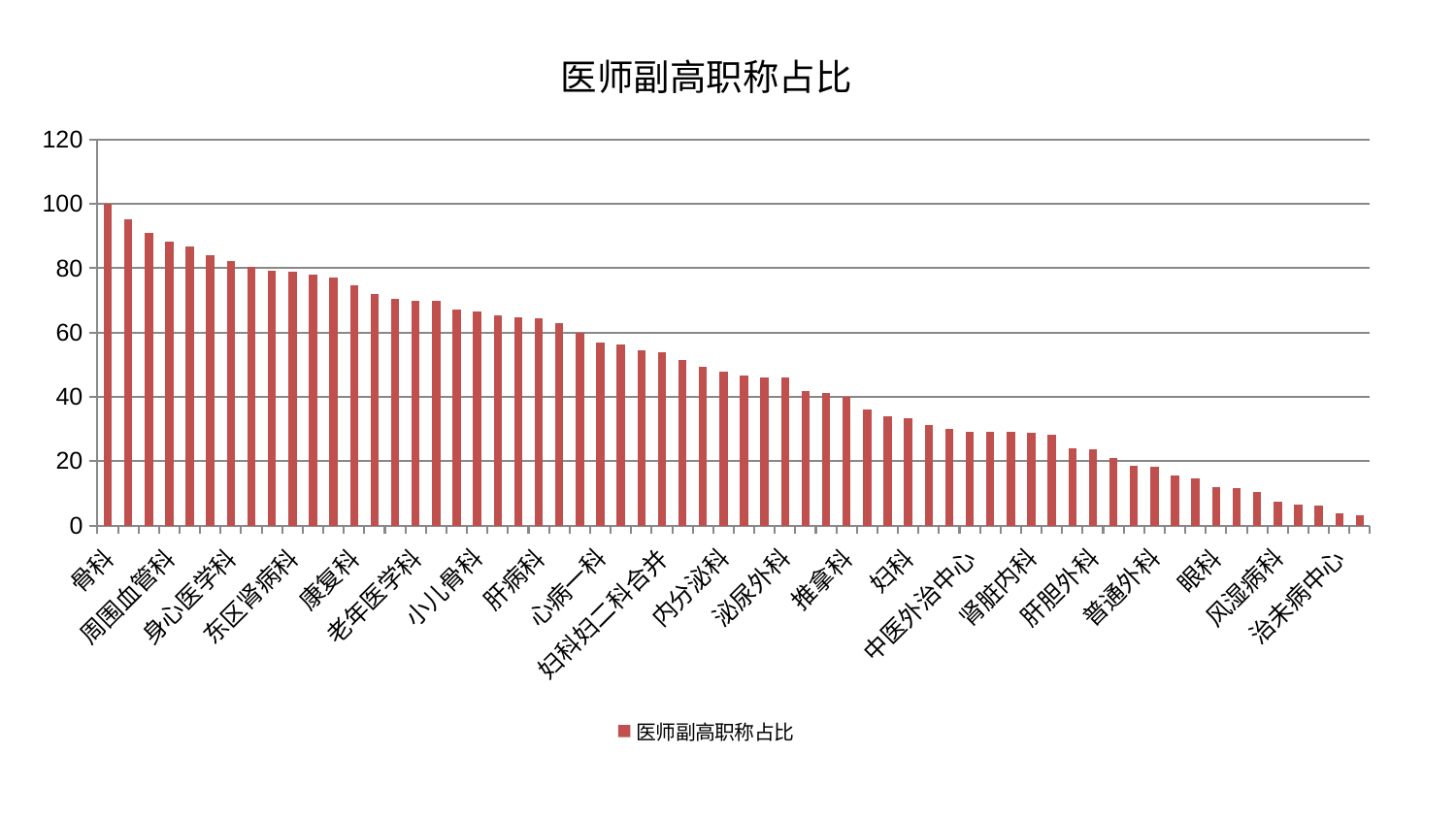

### Chart: 医师副高职称占比

| Category | 医师副高职称占比 |
|---|---|
| 骨科 | 100.0 |
| 运动损伤骨科 | 95.07785129352116 |
| 脾胃科消化科合并 | 91.10734289175487 |
| 周围血管科 | 88.41920594218048 |
| 脊柱骨科 | 86.75118767223691 |
| 消化内科 | 84.10528653817023 |
| 身心医学科 | 82.38343048580789 |
| 针灸科 | 80.55784269603731 |
| 美容皮肤科 | 79.26604460970435 |
| 东区肾病科 | 78.84722014209186 |
| 乳腺甲状腺外科 | 78.16781137103197 |
| 儿科 | 77.23859817029302 |
| 康复科 | 74.58066598600448 |
| 显微骨科 | 72.12444509831379 |
| 脑病一科 | 70.50660483944408 |
| 老年医学科 | 70.01700085726605 |
| 小儿推拿科 | 69.79096427982161 |
| 呼吸内科 | 67.022457569399 |
| 小儿骨科 | 66.55452384453977 |
| 中医经典科 | 65.40335744832942 |
| 重症医学科 | 64.79480620155745 |
| 肝病科 | 64.37834901569673 |
| 综合内科 | 62.95973168691676 |
| 脑病三科 | 59.903062100364146 |
| 心病一科 | 56.876517699055846 |
| 胸外科 | 56.31874531222402 |
| 耳鼻喉科 | 54.470162368100254 |
| 妇科妇二科合并 | 53.75378983961059 |
| 创伤骨科 | 51.50969758847851 |
| 心血管内科 | 49.31335379558162 |
| 内分泌科 | 47.745282809916645 |
| 肛肠科 | 46.5432369662758 |
| 东区重症医学科 | 46.180084512789435 |
| 泌尿外科 | 46.021770305532925 |
| 肿瘤内科 | 41.71730371527098 |
| 男科 | 41.33226598917221 |
| 推拿科 | 40.01172943825225 |
| 产科 | 36.035511163452725 |
| 西区重症医学科 | 34.058005670398934 |
| 妇科 | 33.26937272530557 |
| 血液科 | 31.345013012157672 |
| 微创骨科 | 30.16567418029883 |
| 中医外治中心 | 29.244736220766615 |
| 神经外科 | 29.114582833393225 |
| 口腔科 | 29.00628388016499 |
| 肾脏内科 | 28.963148792280894 |
| 医院 | 28.243892590086535 |
| 脑病二科 | 24.01132643602978 |
| 肝胆外科 | 23.726283123275266 |
| 心病三科 | 20.988510034705417 |
| 神经内科 | 18.631243833436116 |
| 普通外科 | 18.162232368524 |
| 脾胃病科 | 15.581890558327094 |
| 皮肤科 | 14.7568040620249 |
| 眼科 | 11.852662436111483 |
| 肾病科 | 11.61416097679652 |
| 关节骨科 | 10.321513933025619 |
| 风湿病科 | 7.396114590828503 |
| 心病四科 | 6.4004541259664185 |
| 妇二科 | 6.150412082300822 |
| 治未病中心 | 3.7271570746636447 |
| 心病二科 | 3.1193973264457386 |
26